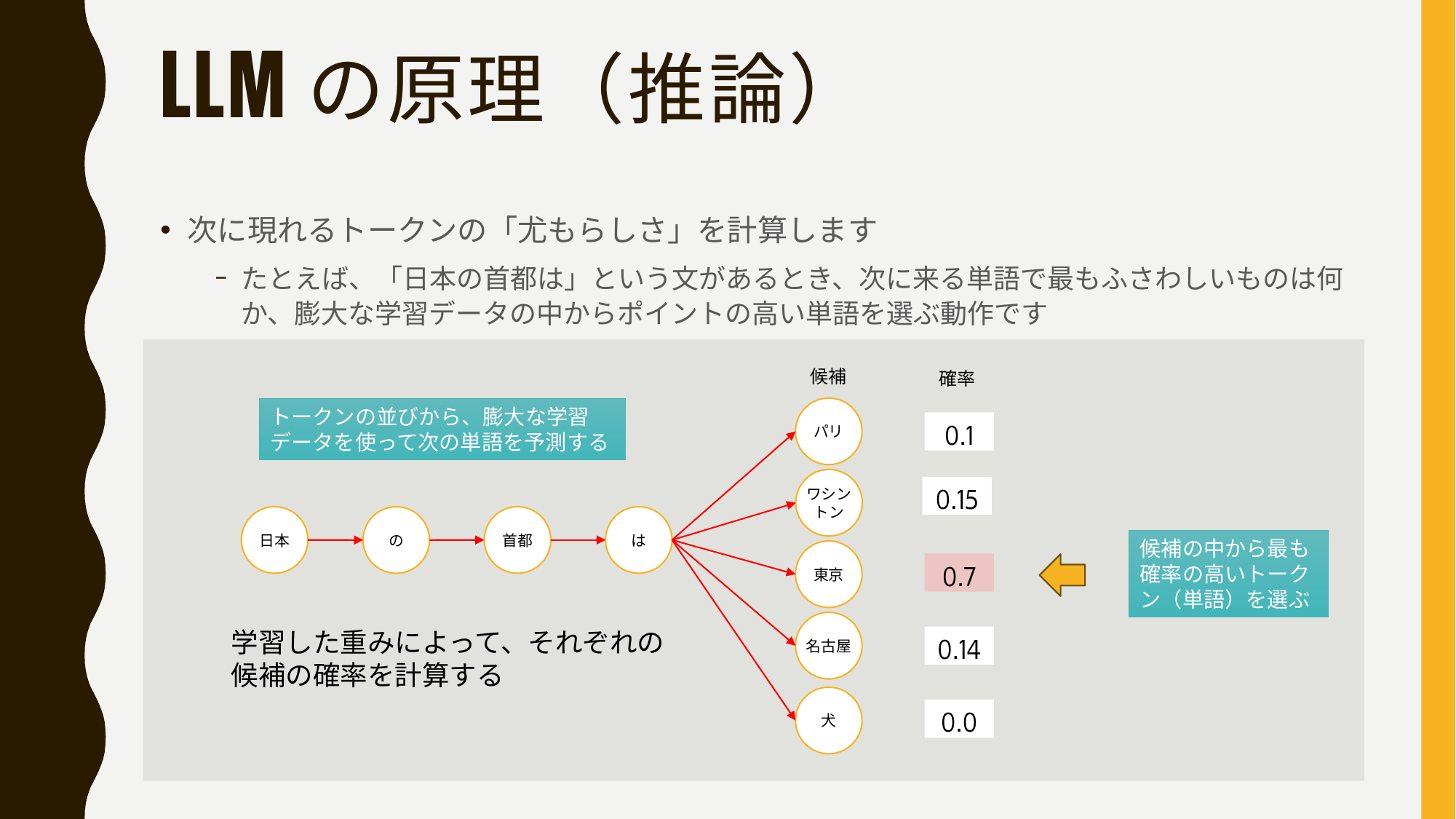

# LLMの原理（推論）
次に現れるトークンの「尤もらしさ」を計算します
たとえば、「日本の首都は」という文があるとき、次に来る単語で最もふさわしいものは何か、膨大な学習データの中からポイントの高い単語を選ぶ動作です

候補
確率
パリ
トークンの並びから、膨大な学習データを使って次の単語を予測する
0.1
ワシントン
0.15
日本
首都
は
の
候補の中から最も確率の高いトークン（単語）を選ぶ
東京
0.7

名古屋
学習した重みによって、それぞれの
候補の確率を計算する
0.14
犬
0.0